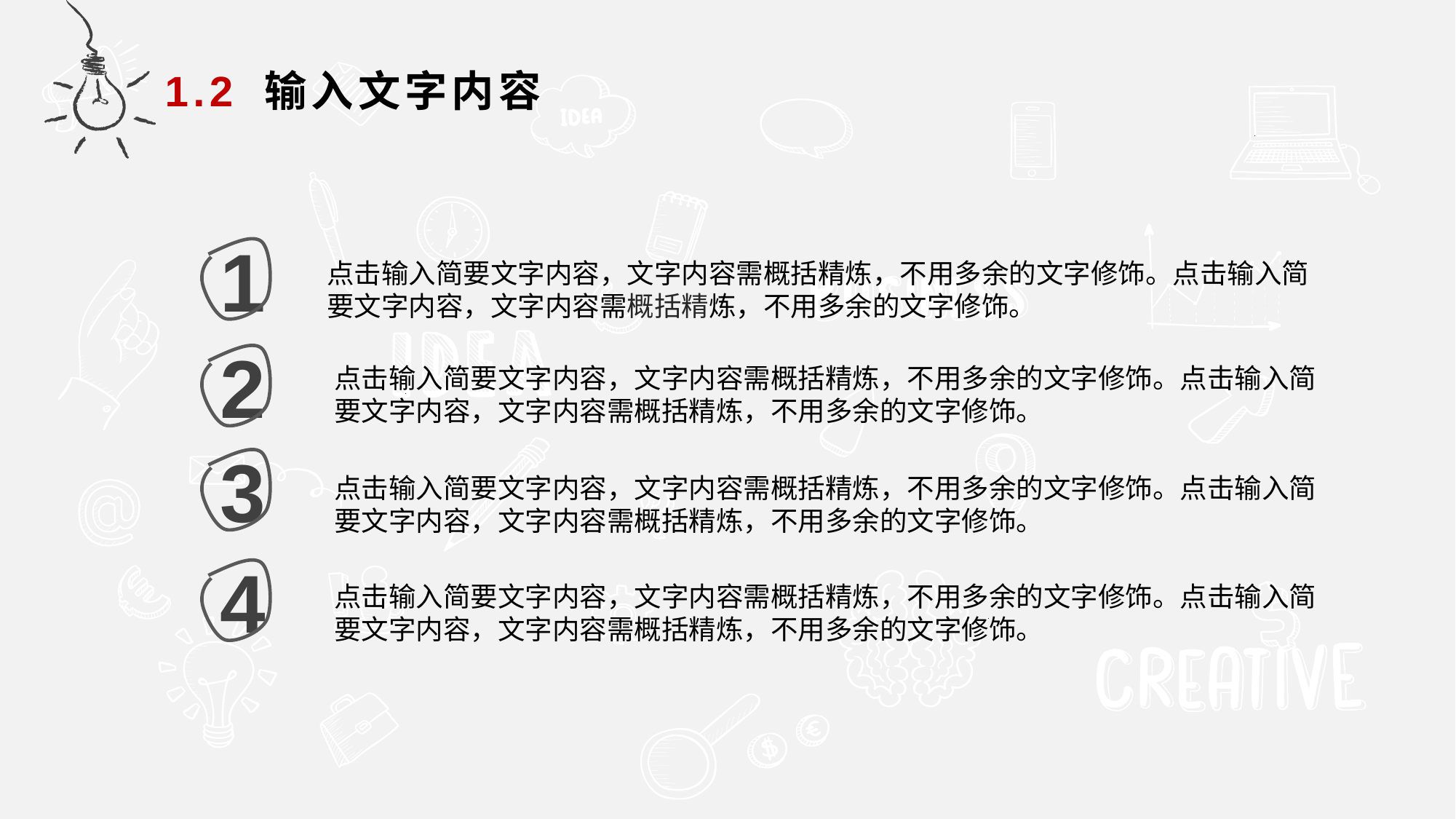

1.2 输入文字内容
1

点击输入简要文字内容，文字内容需概括精炼，不用多余的文字修饰。点击输入简要文字内容，文字内容需概括精炼，不用多余的文字修饰。
2

点击输入简要文字内容，文字内容需概括精炼，不用多余的文字修饰。点击输入简要文字内容，文字内容需概括精炼，不用多余的文字修饰。
3

点击输入简要文字内容，文字内容需概括精炼，不用多余的文字修饰。点击输入简要文字内容，文字内容需概括精炼，不用多余的文字修饰。
4

点击输入简要文字内容，文字内容需概括精炼，不用多余的文字修饰。点击输入简要文字内容，文字内容需概括精炼，不用多余的文字修饰。